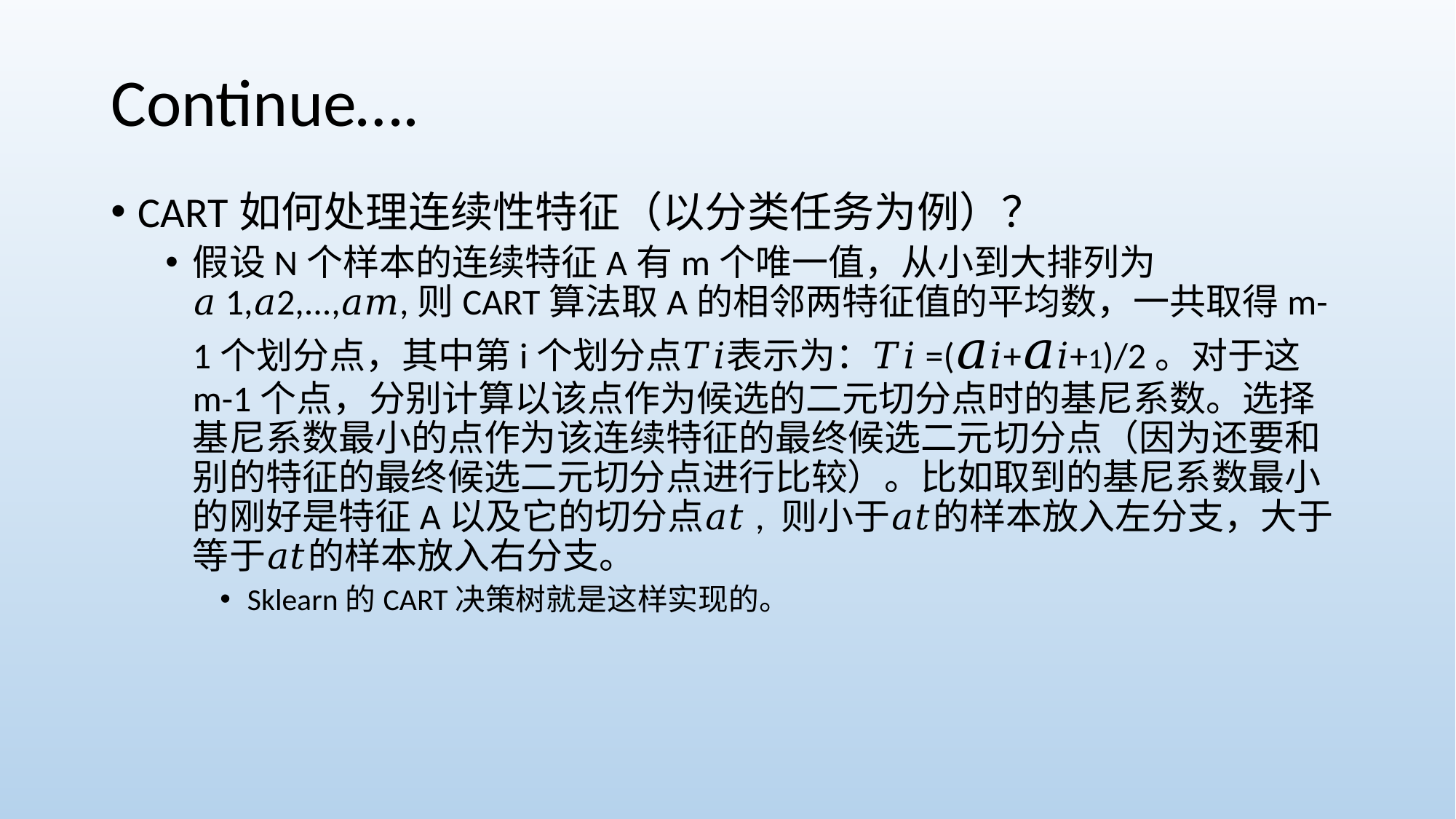

# Continue….
CART如何处理连续性特征（以分类任务为例）？
假设N个样本的连续特征A有m个唯一值，从小到大排列为𝑎1,𝑎2,...,𝑎𝑚,则CART算法取A的相邻两特征值的平均数，一共取得m-1个划分点，其中第i个划分点𝑇𝑖表示为：𝑇𝑖=(𝑎𝑖+𝑎𝑖+1)/2。对于这m-1个点，分别计算以该点作为候选的二元切分点时的基尼系数。选择基尼系数最小的点作为该连续特征的最终候选二元切分点（因为还要和别的特征的最终候选二元切分点进行比较）。比如取到的基尼系数最小的刚好是特征A以及它的切分点𝑎𝑡, 则小于𝑎𝑡的样本放入左分支，大于等于𝑎𝑡的样本放入右分支。
Sklearn的CART决策树就是这样实现的。